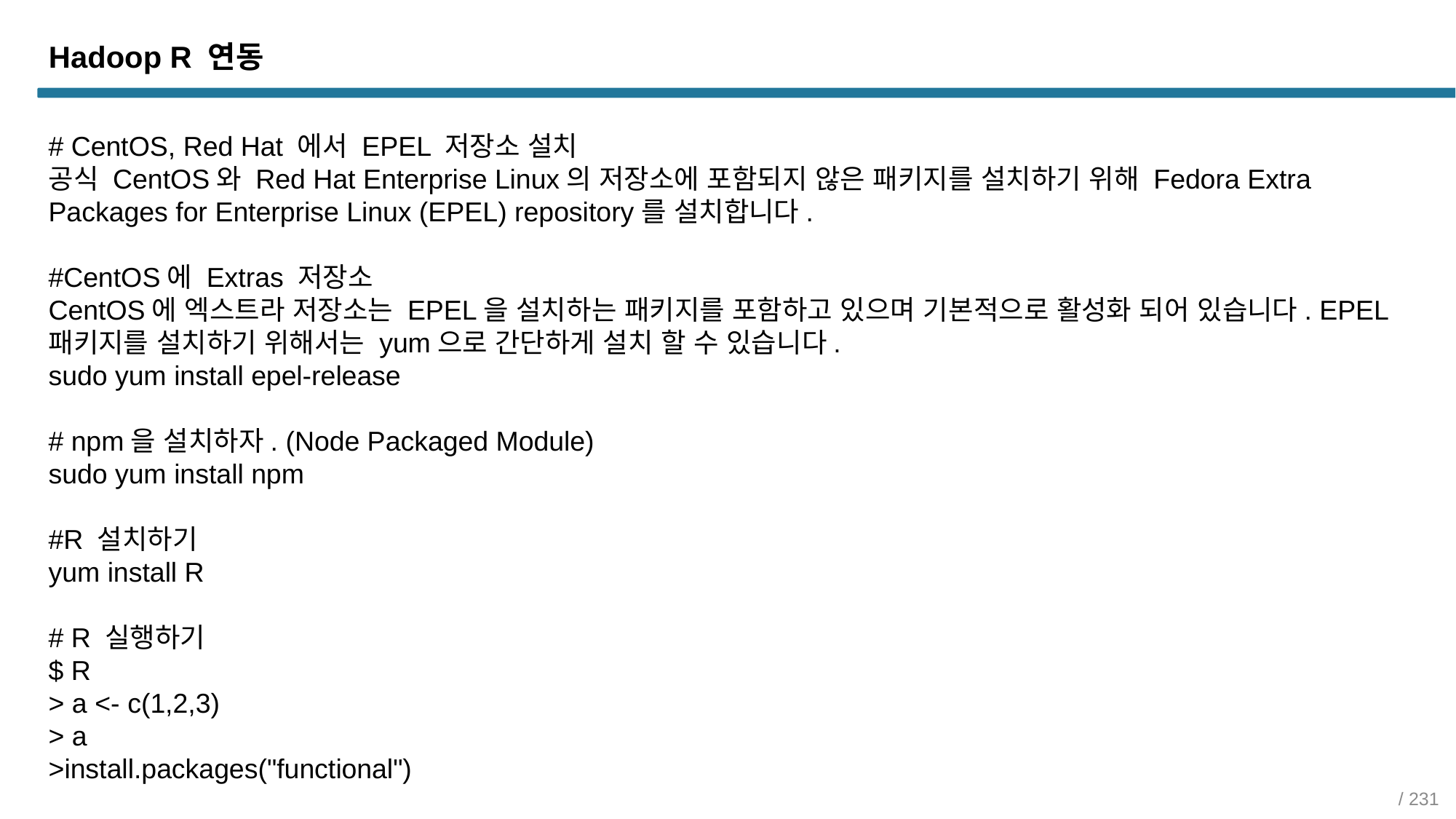

Hadoop R 연동
# CentOS, Red Hat 에서 EPEL 저장소 설치
공식 CentOS와 Red Hat Enterprise Linux의 저장소에 포함되지 않은 패키지를 설치하기 위해 Fedora Extra Packages for Enterprise Linux (EPEL) repository를 설치합니다.

#CentOS에 Extras 저장소
CentOS에 엑스트라 저장소는 EPEL을 설치하는 패키지를 포함하고 있으며 기본적으로 활성화 되어 있습니다. EPEL 패키지를 설치하기 위해서는 yum으로 간단하게 설치 할 수 있습니다.
sudo yum install epel-release

# npm을 설치하자. (Node Packaged Module)
sudo yum install npm

#R 설치하기
yum install R

# R 실행하기
$ R
> a <- c(1,2,3)
> a
>install.packages("functional")
/ 231